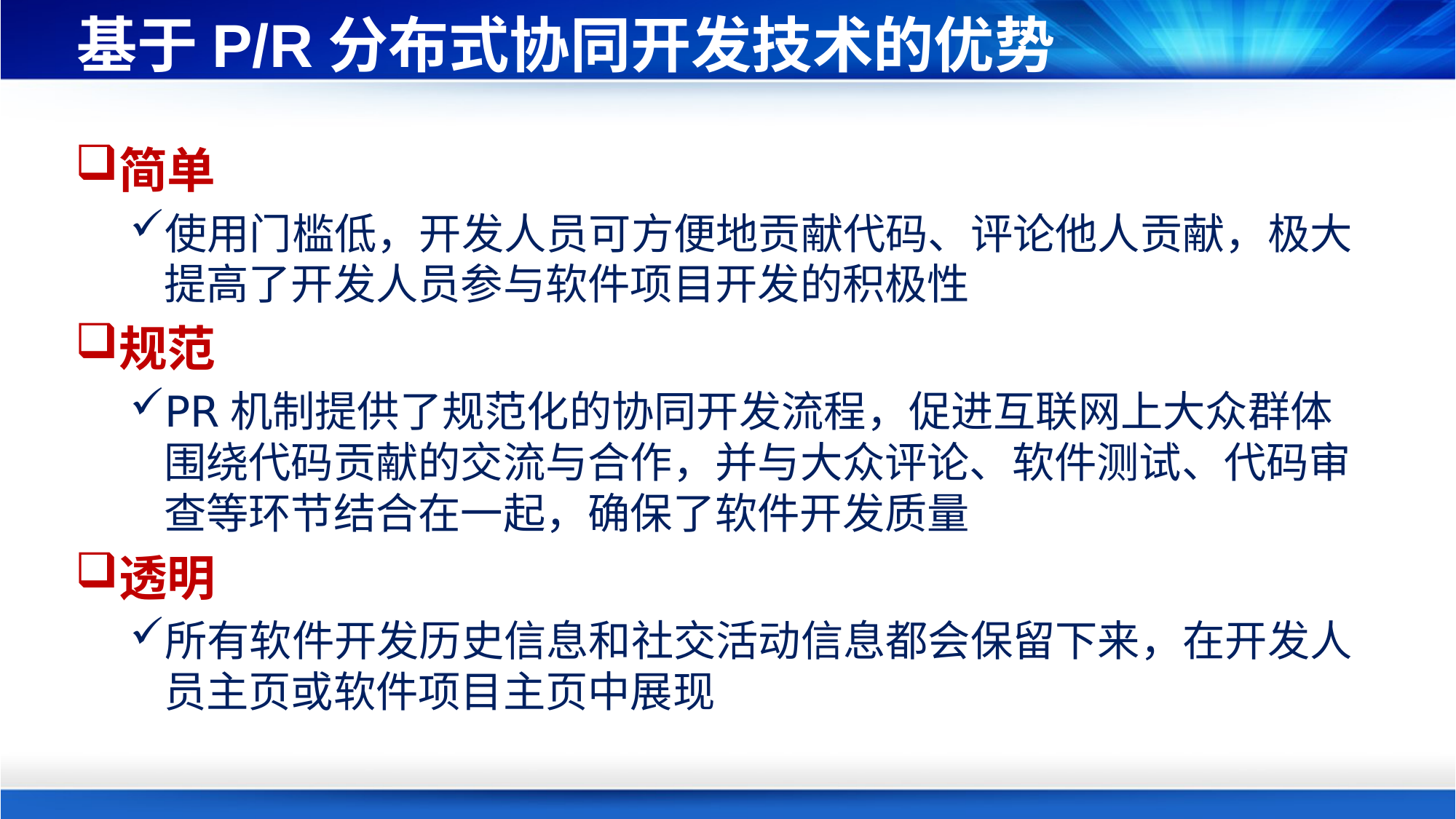

# 基于P/R分布式协同开发技术的优势
简单
使用门槛低，开发人员可方便地贡献代码、评论他人贡献，极大提高了开发人员参与软件项目开发的积极性
规范
PR机制提供了规范化的协同开发流程，促进互联网上大众群体围绕代码贡献的交流与合作，并与大众评论、软件测试、代码审查等环节结合在一起，确保了软件开发质量
透明
所有软件开发历史信息和社交活动信息都会保留下来，在开发人员主页或软件项目主页中展现